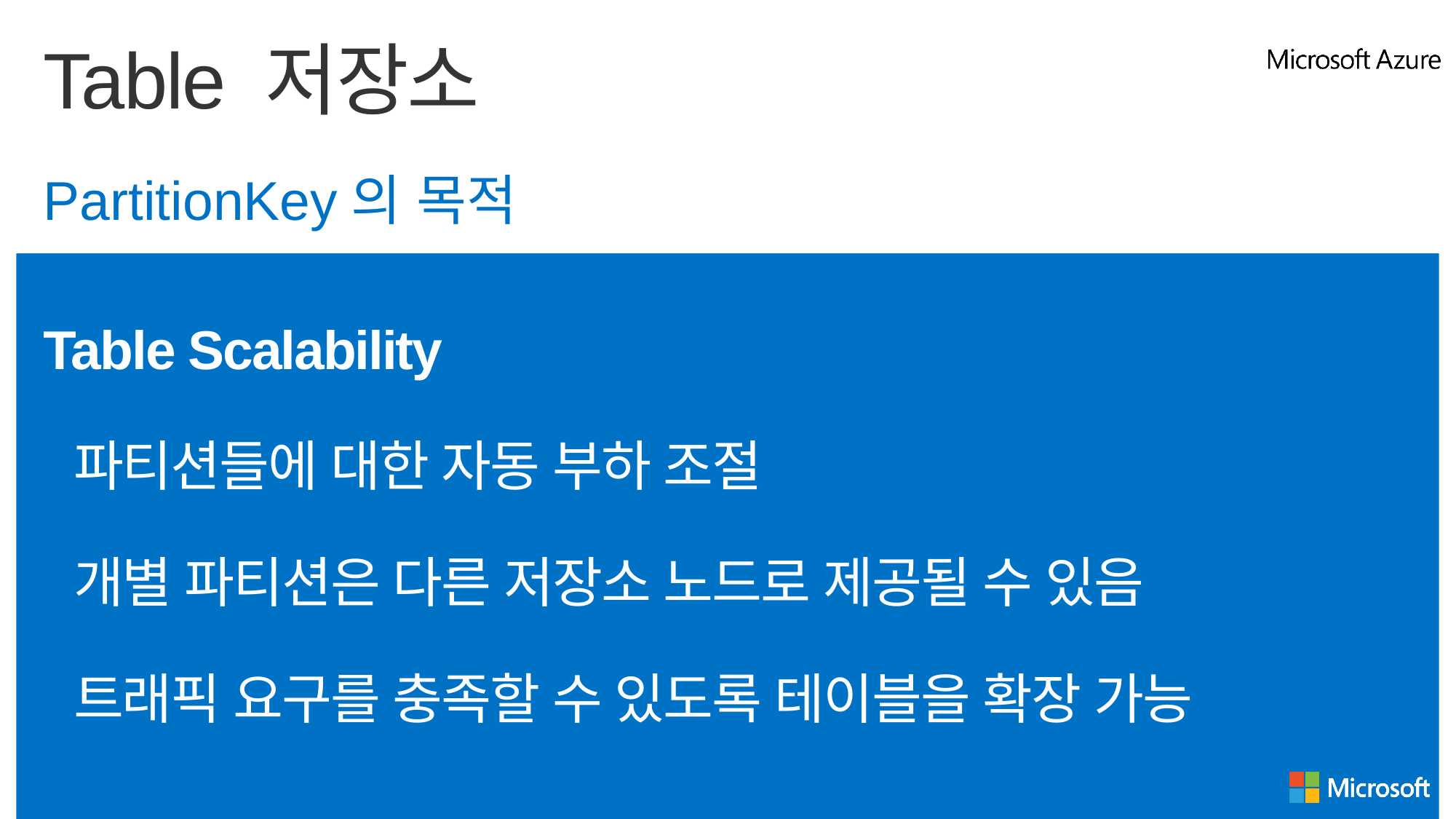

# Table 저장소
PartitionKey의 목적
Table Scalability
파티션들에 대한 자동 부하 조절
개별 파티션은 다른 저장소 노드로 제공될 수 있음
트래픽 요구를 충족할 수 있도록 테이블을 확장 가능